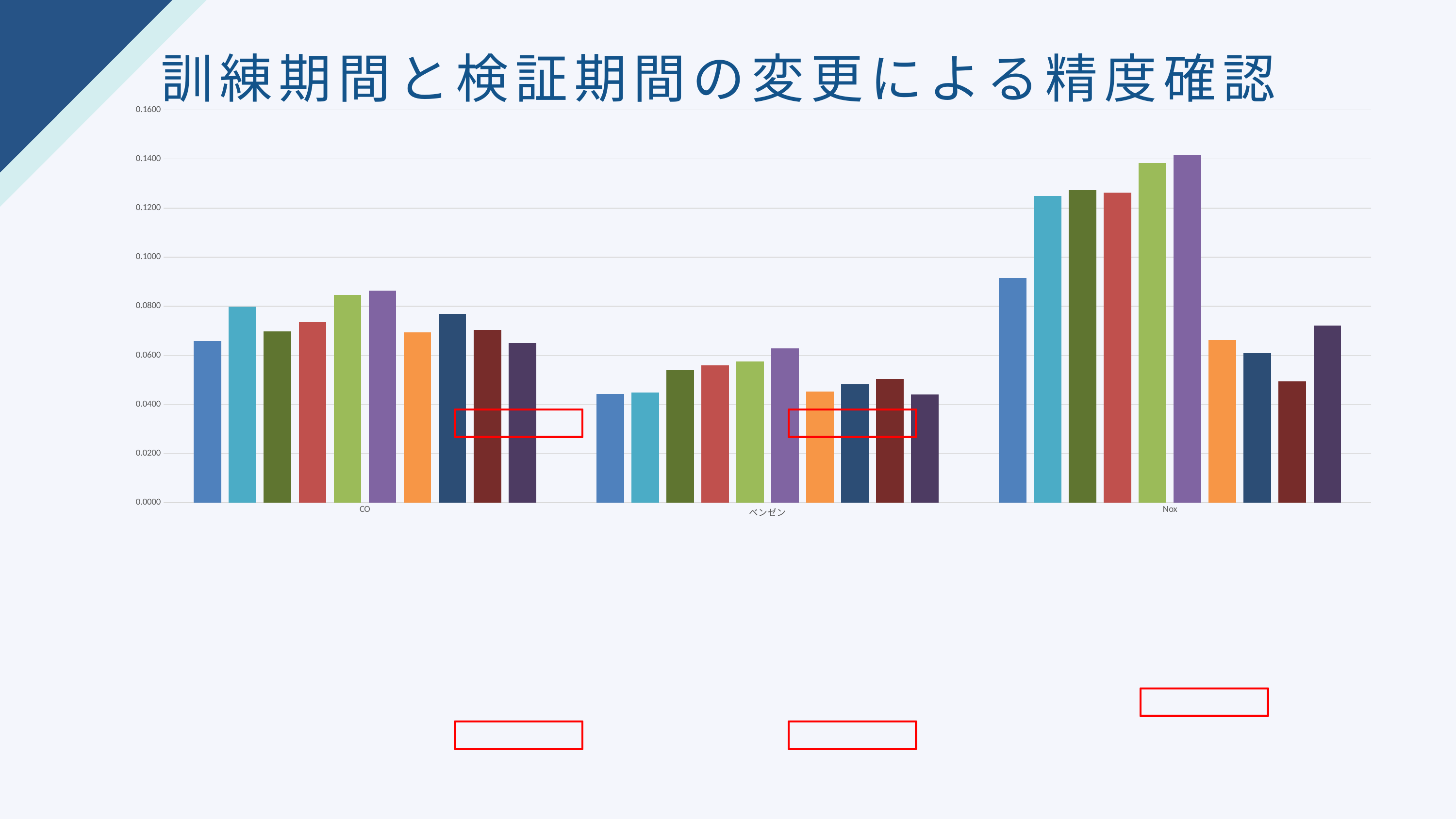

訓練期間と検証期間の変更による精度確認

### Chart

| Category | 訓練:検証(9:1) | 訓練:検証(8:2) | 訓練:検証(7:3) | 訓練:検証(6:3) | 訓練:検証(5:3) | 訓練:検証(4:3) | 検証期間3週間(12/10-) | 検証期間2週間(12/17-) | 検証期間1週間(12/24-) | 検証期間5週間(11/24-) |
|---|---|---|---|---|---|---|---|---|---|---|
| CO | 0.0658009583455344 | 0.0798941787531654 | 0.0697863312332659 | 0.0734109551915675 | 0.0844836154855198 | 0.0863735935543904 | 0.0693723942399809 | 0.0767905733396716 | 0.0702483390320652 | 0.0650609075931159 |
| ベンゼン | 0.0441611388285057 | 0.0447599405761101 | 0.0538753031444085 | 0.0559982538310988 | 0.0574450769748452 | 0.0628561868941204 | 0.0452257518322236 | 0.0482711623364827 | 0.0504002793731975 | 0.0439671874883485 |
| Nox | 0.0915080864470493 | 0.124819292953347 | 0.127209387906357 | 0.126277423557019 | 0.138290532635867 | 0.141794594895343 | 0.0661929296209127 | 0.0608178623855567 | 0.0493845519885701 | 0.0720796959879077 |